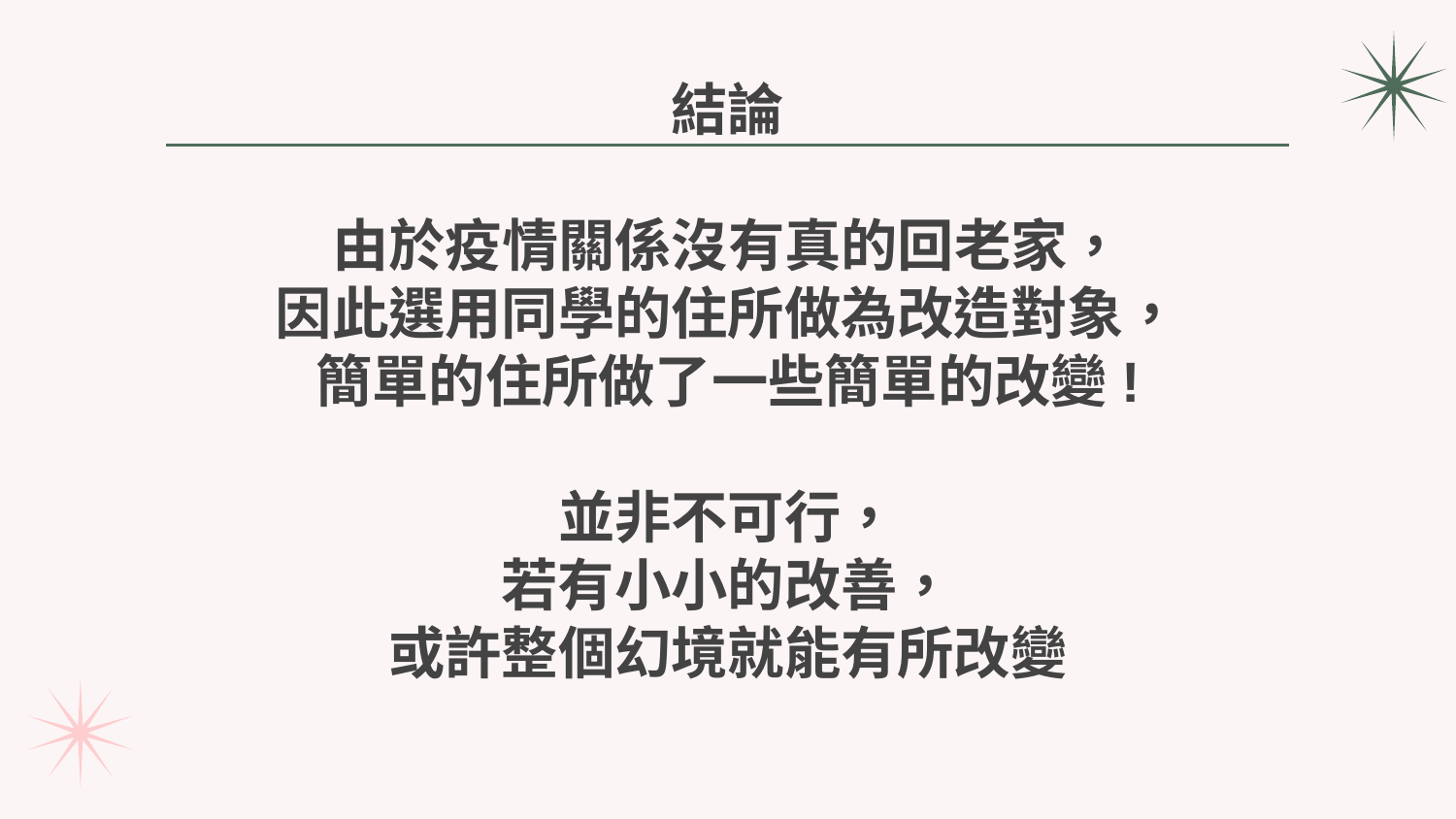

# 結論
由於疫情關係沒有真的回老家，
因此選用同學的住所做為改造對象，
簡單的住所做了一些簡單的改變!
並非不可行，
若有小小的改善，
或許整個幻境就能有所改變